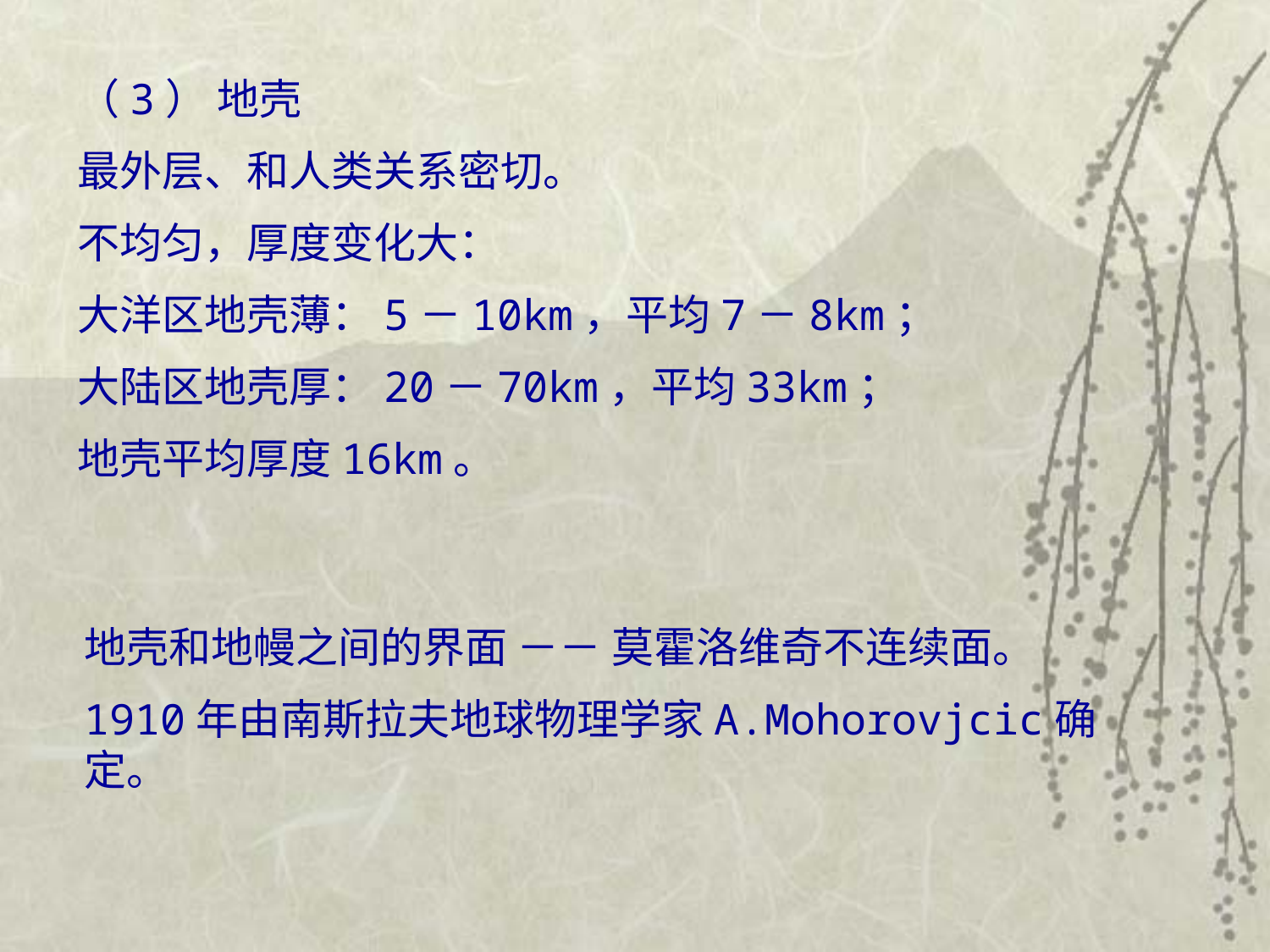

（3） 地壳
最外层、和人类关系密切。
不均匀，厚度变化大：
大洋区地壳薄：5－10km，平均7－8km；
大陆区地壳厚：20－70km，平均33km；
地壳平均厚度16km。
地壳和地幔之间的界面 －－ 莫霍洛维奇不连续面。
1910年由南斯拉夫地球物理学家A.Mohorovjcic确定。